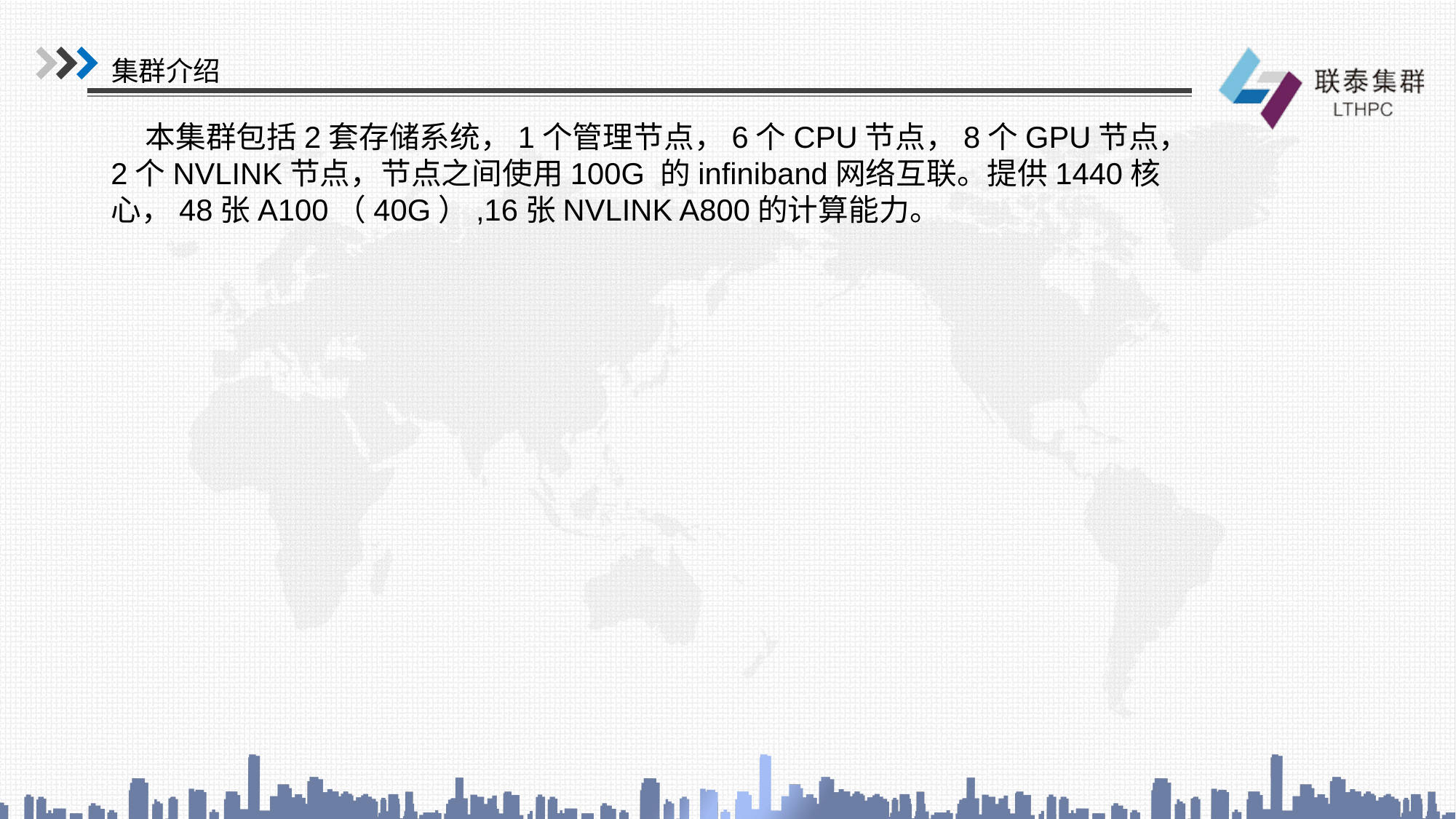

集群介绍
    本集群包括2套存储系统，1个管理节点，6个CPU节点，8个GPU节点，2个NVLINK节点，节点之间使用100G 的infiniband网络互联。提供1440核心，48张A100（40G）,16张NVLINK A800的计算能力。